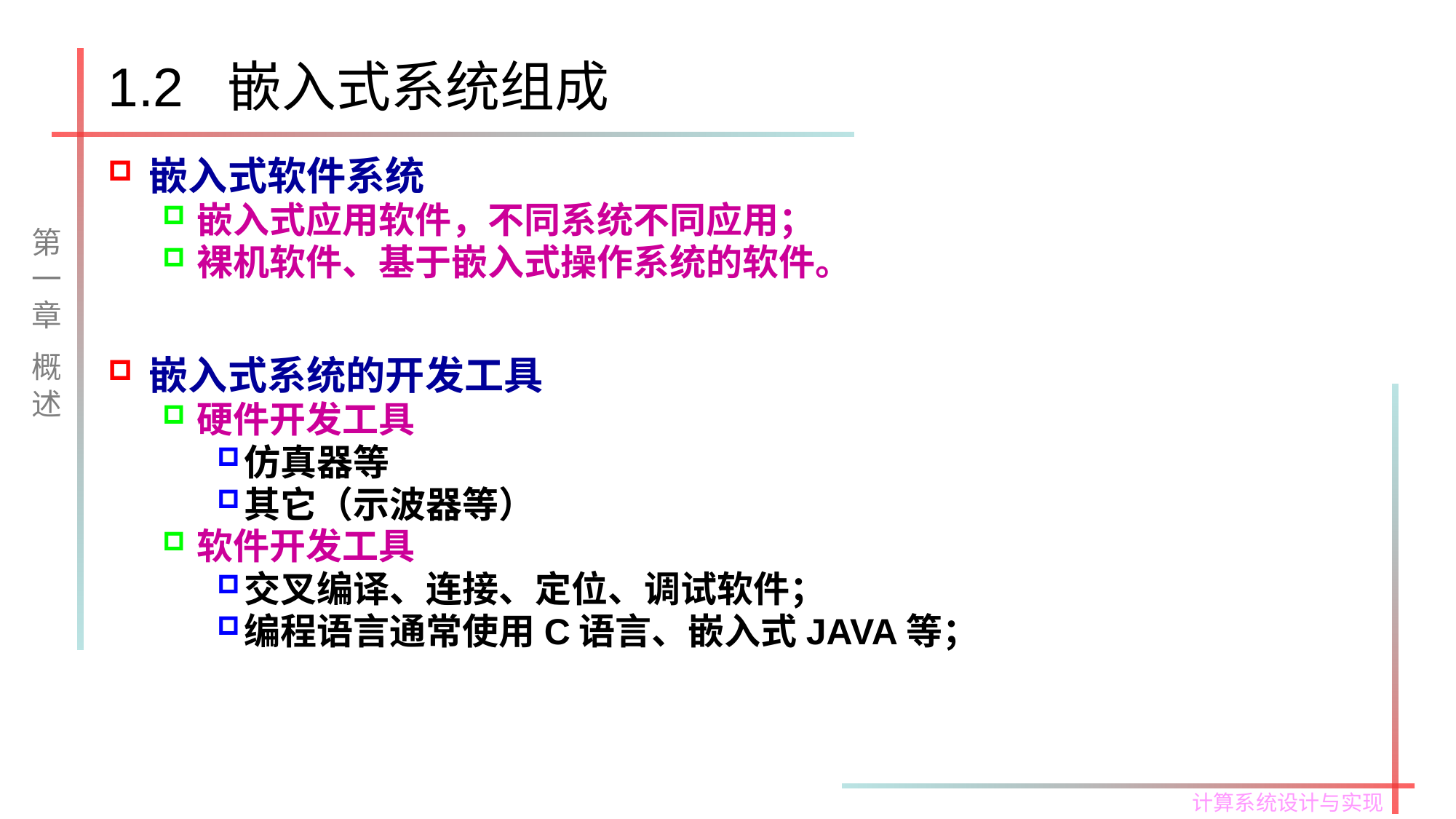

# 1.2  嵌入式系统组成
嵌入式软件系统
嵌入式应用软件，不同系统不同应用；
裸机软件、基于嵌入式操作系统的软件。

嵌入式系统的开发工具
硬件开发工具
仿真器等
其它（示波器等）
软件开发工具
交叉编译、连接、定位、调试软件；
编程语言通常使用C语言、嵌入式JAVA等；
第一章
概述